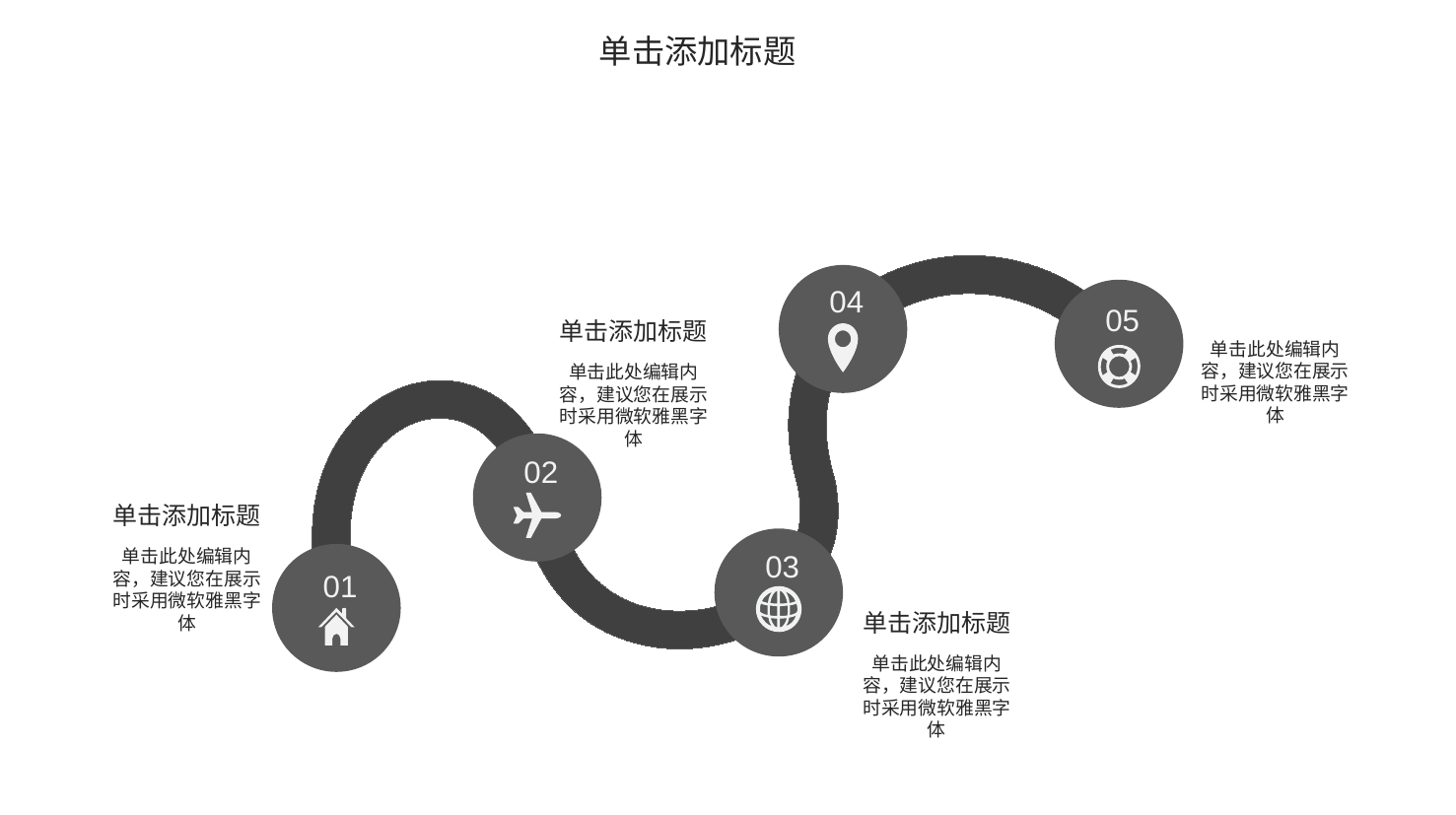

单击添加标题

04
05
单击添加标题

单击此处编辑内容，建议您在展示时采用微软雅黑字体

单击此处编辑内容，建议您在展示时采用微软雅黑字体

02

单击添加标题

单击此处编辑内容，建议您在展示时采用微软雅黑字体
03
01

单击添加标题

单击此处编辑内容，建议您在展示时采用微软雅黑字体